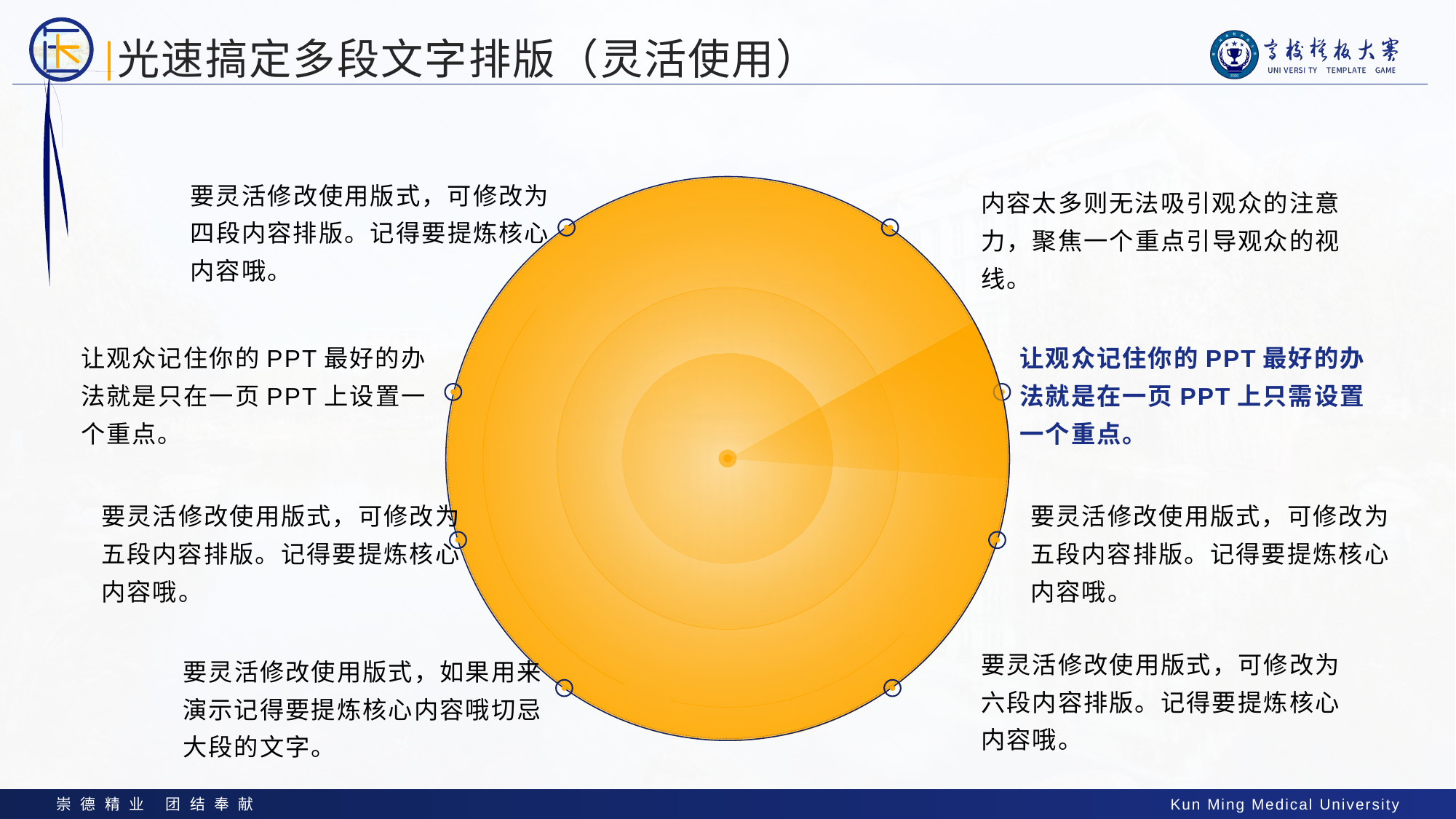

# 光速搞定多段文字排版（灵活使用）
要灵活修改使用版式，可修改为四段内容排版。记得要提炼核心内容哦。
内容太多则无法吸引观众的注意力，聚焦一个重点引导观众的视线。

让观众记住你的PPT最好的办法就是只在一页PPT上设置一个重点。
让观众记住你的PPT最好的办法就是在一页PPT上只需设置一个重点。

关键词

要灵活修改使用版式，可修改为五段内容排版。记得要提炼核心内容哦。
要灵活修改使用版式，可修改为五段内容排版。记得要提炼核心内容哦。

要灵活修改使用版式，可修改为六段内容排版。记得要提炼核心内容哦。
要灵活修改使用版式，如果用来演示记得要提炼核心内容哦切忌大段的文字。